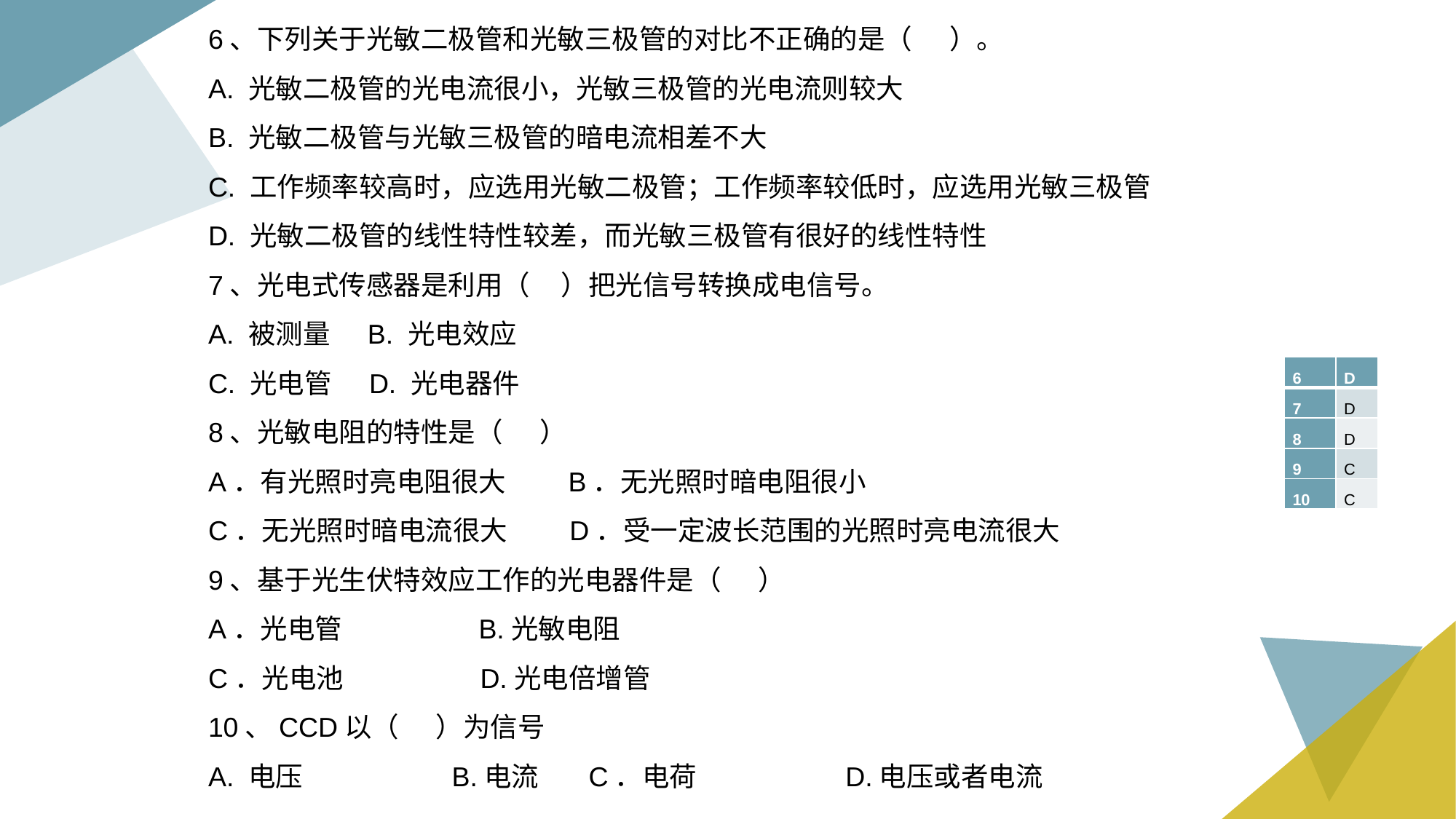

6、下列关于光敏二极管和光敏三极管的对比不正确的是（      ）。
A. 光敏二极管的光电流很小，光敏三极管的光电流则较大
B. 光敏二极管与光敏三极管的暗电流相差不大
C. 工作频率较高时，应选用光敏二极管；工作频率较低时，应选用光敏三极管
D. 光敏二极管的线性特性较差，而光敏三极管有很好的线性特性
7、光电式传感器是利用（     ）把光信号转换成电信号。
A. 被测量     B. 光电效应
C. 光电管     D. 光电器件
8、光敏电阻的特性是（      ）
A．有光照时亮电阻很大         B．无光照时暗电阻很小
C．无光照时暗电流很大         D．受一定波长范围的光照时亮电流很大
9、基于光生伏特效应工作的光电器件是（      ）
A．光电管                     B.光敏电阻
C．光电池                     D.光电倍增管
10、CCD以（      ）为信号
A. 电压                       B.电流       C．电荷                       D.电压或者电流
| 6 | D |
| --- | --- |
| 7 | D |
| 8 | D |
| 9 | C |
| 10 | C |